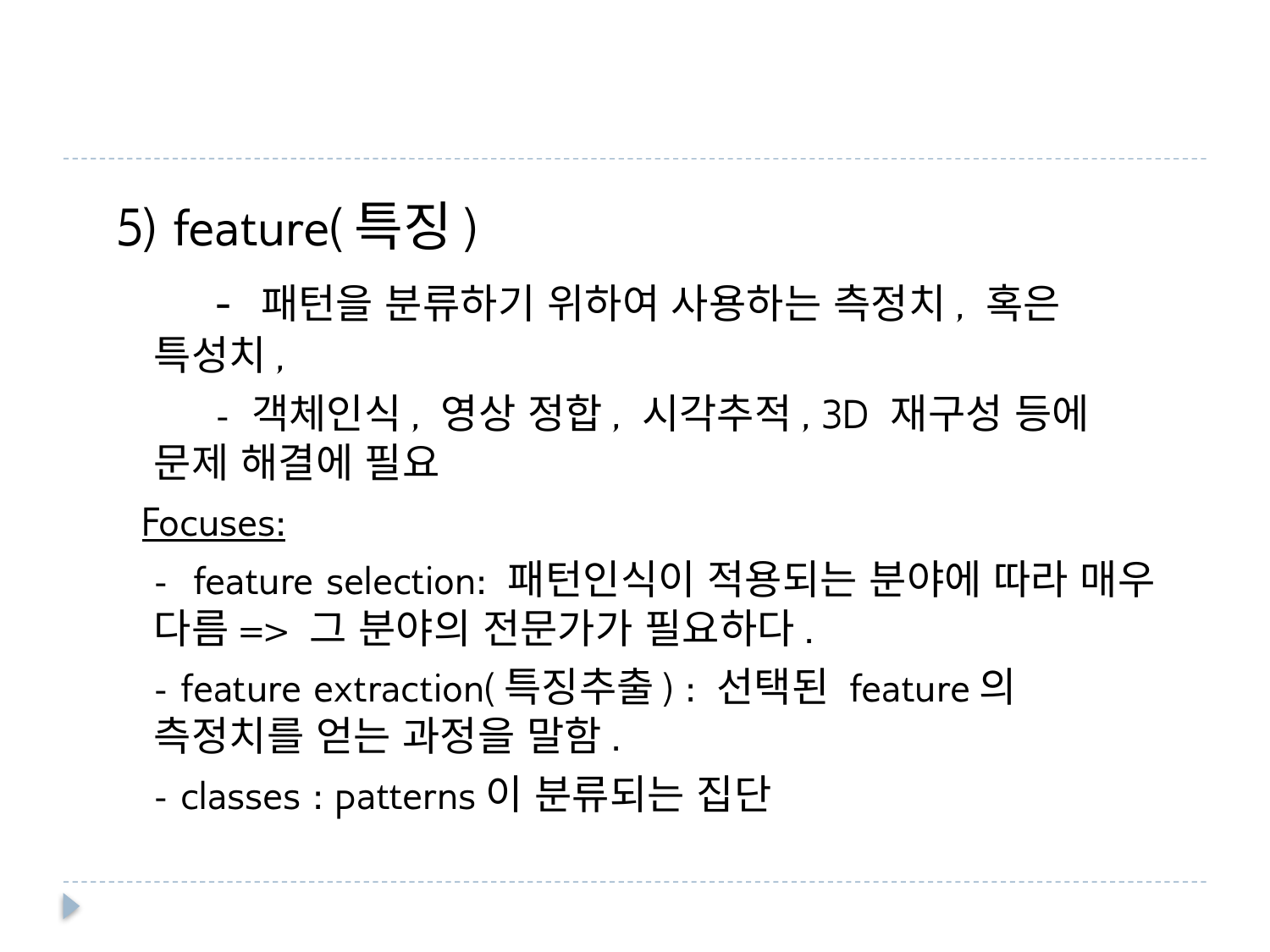

5) feature(특징)
      - 패턴을 분류하기 위하여 사용하는 측정치, 혹은 특성치,
	     - 객체인식, 영상 정합, 시각추적, 3D 재구성 등에 문제 해결에 필요
  Focuses:
	-  feature selection: 패턴인식이 적용되는 분야에 따라 매우 다름=> 그 분야의 전문가가 필요하다.
	- feature extraction(특징추출) : 선택된 feature의 측정치를 얻는 과정을 말함.
	- classes : patterns이 분류되는 집단